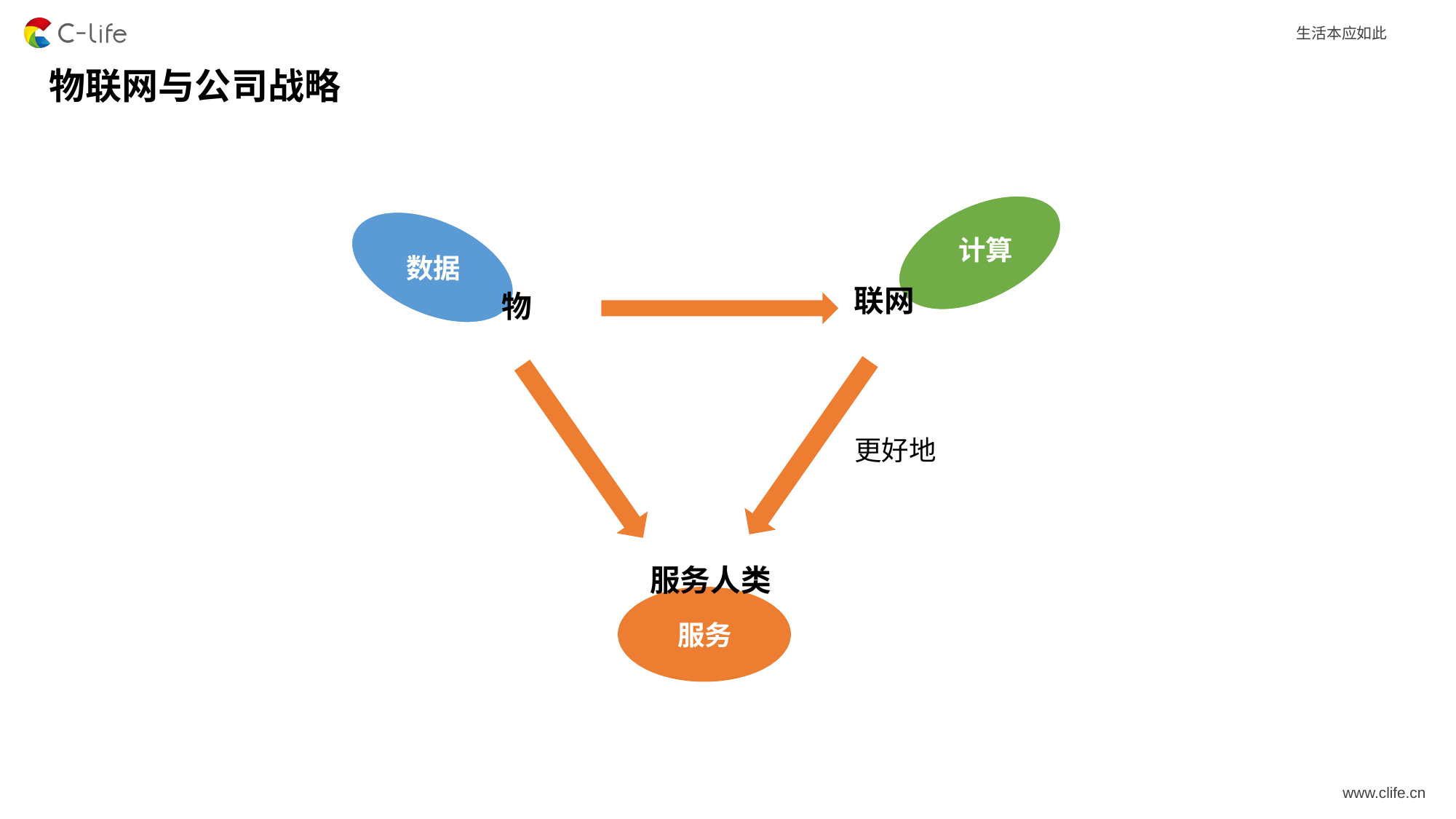

物联网与公司战略

计算

数据
联网
物

更好地
服务人类

服务